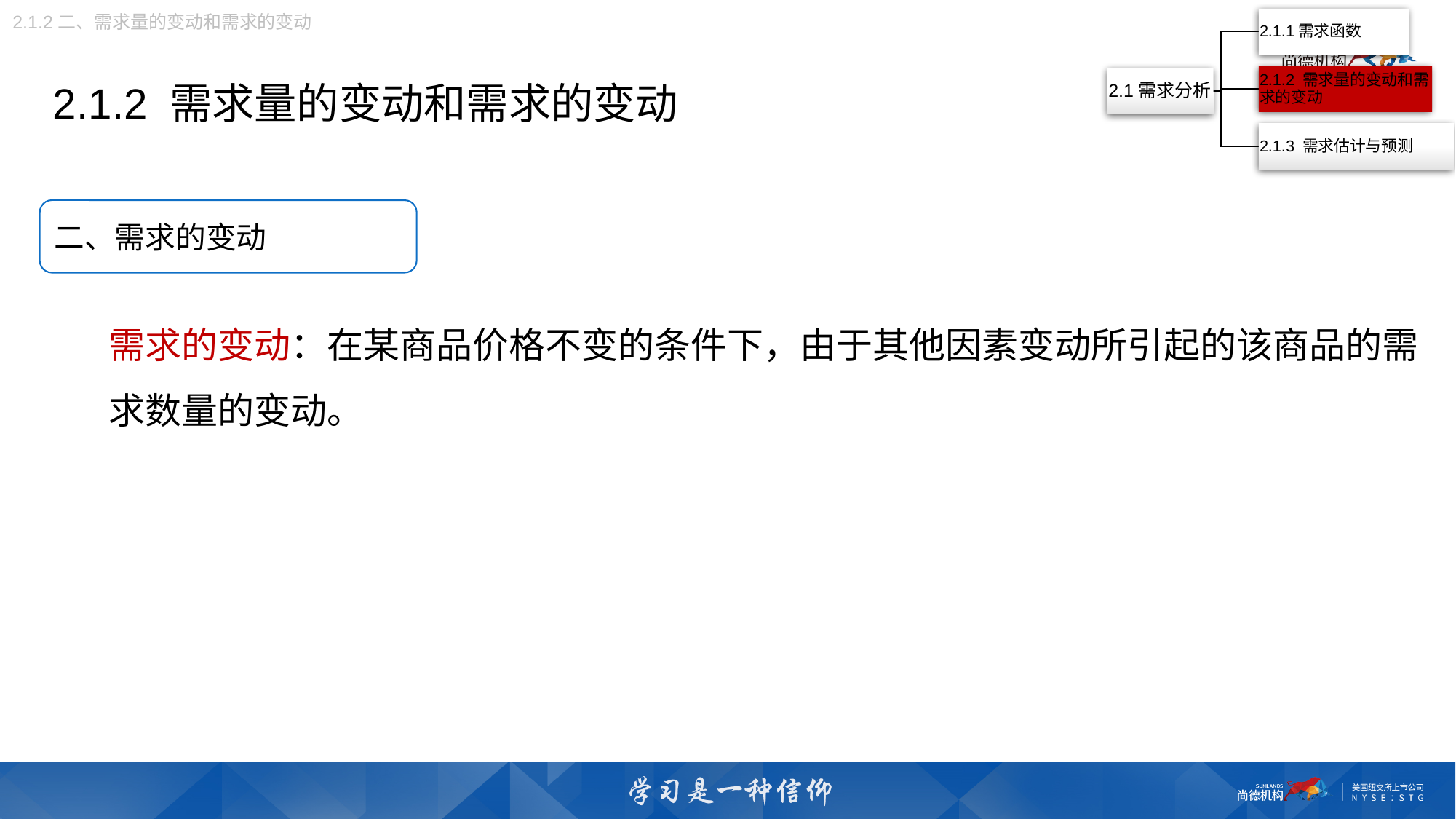

2.1需求分析
2.1.1需求函数
2.1.2 需求量的变动和需求的变动
2.1.3 需求估计与预测
2.1.2二、需求量的变动和需求的变动
2.1.2 需求量的变动和需求的变动
二、需求的变动
需求的变动：在某商品价格不变的条件下，由于其他因素变动所引起的该商品的需求数量的变动。